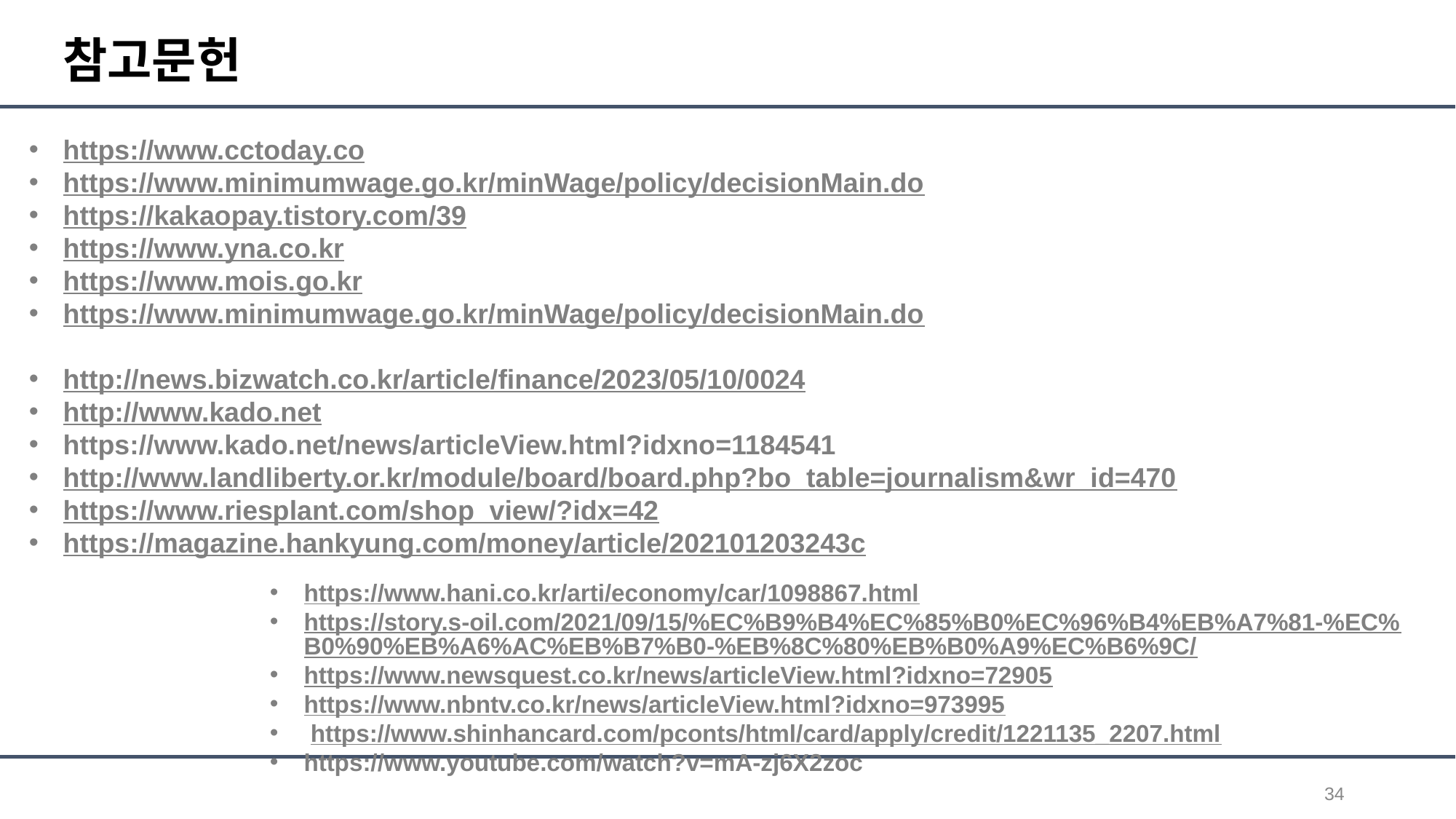

# 참고문헌
https://www.cctoday.co
https://www.minimumwage.go.kr/minWage/policy/decisionMain.do
https://kakaopay.tistory.com/39
https://www.yna.co.kr
https://www.mois.go.kr
https://www.minimumwage.go.kr/minWage/policy/decisionMain.do

http://news.bizwatch.co.kr/article/finance/2023/05/10/0024
http://www.kado.net
https://www.kado.net/news/articleView.html?idxno=1184541
http://www.landliberty.or.kr/module/board/board.php?bo_table=journalism&wr_id=470
https://www.riesplant.com/shop_view/?idx=42
https://magazine.hankyung.com/money/article/202101203243c
https://www.hani.co.kr/arti/economy/car/1098867.html
https://story.s-oil.com/2021/09/15/%EC%B9%B4%EC%85%B0%EC%96%B4%EB%A7%81-%EC%B0%90%EB%A6%AC%EB%B7%B0-%EB%8C%80%EB%B0%A9%EC%B6%9C/
https://www.newsquest.co.kr/news/articleView.html?idxno=72905
https://www.nbntv.co.kr/news/articleView.html?idxno=973995
 https://www.shinhancard.com/pconts/html/card/apply/credit/1221135_2207.html
https://www.youtube.com/watch?v=mA-zj6X2zoc
34